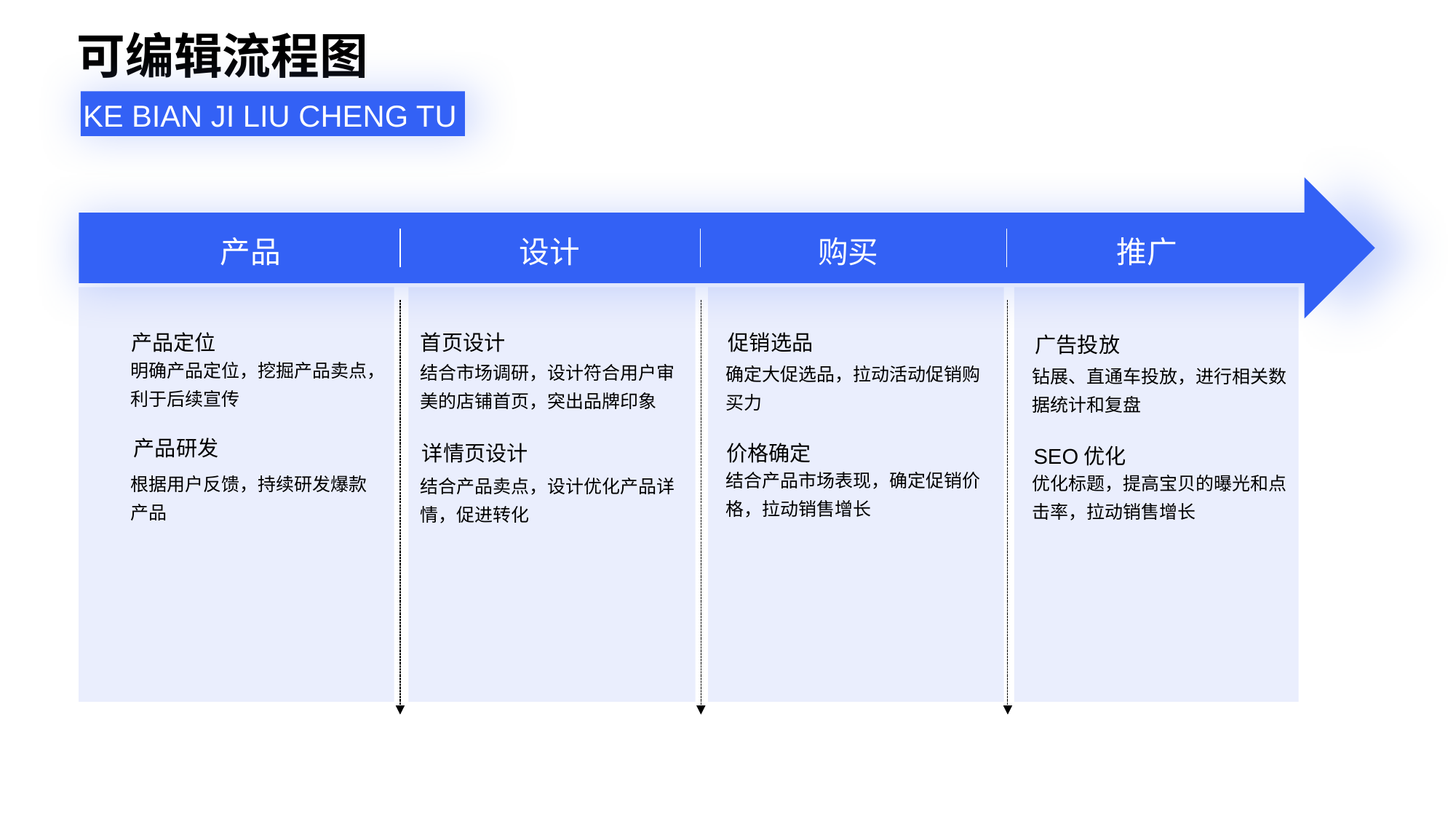

可编辑流程图
KE BIAN JI LIU CHENG TU

产品
设计
购买
推广

产品定位
首页设计
促销选品
广告投放
明确产品定位，挖掘产品卖点，利于后续宣传

根据用户反馈，持续研发爆款产品
结合市场调研，设计符合用户审美的店铺首页，突出品牌印象

结合产品卖点，设计优化产品详情，促进转化
确定大促选品，拉动活动促销购买力

结合产品市场表现，确定促销价格，拉动销售增长
钻展、直通车投放，进行相关数据统计和复盘

优化标题，提高宝贝的曝光和点击率，拉动销售增长
详情页设计
价格确定
产品研发
SEO优化